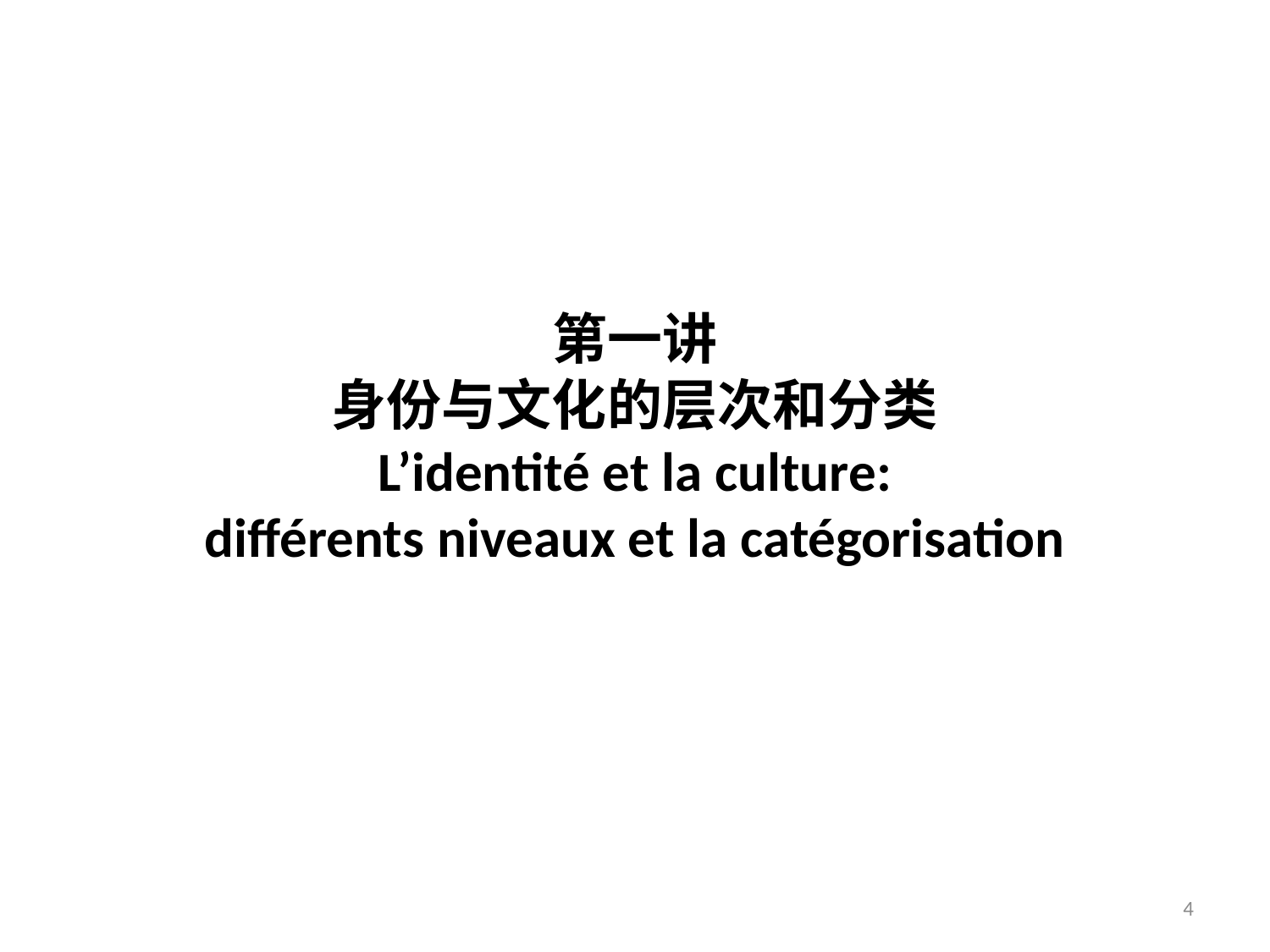

# 第一讲 身份与文化的层次和分类 L’identité et la culture: différents niveaux et la catégorisation
4